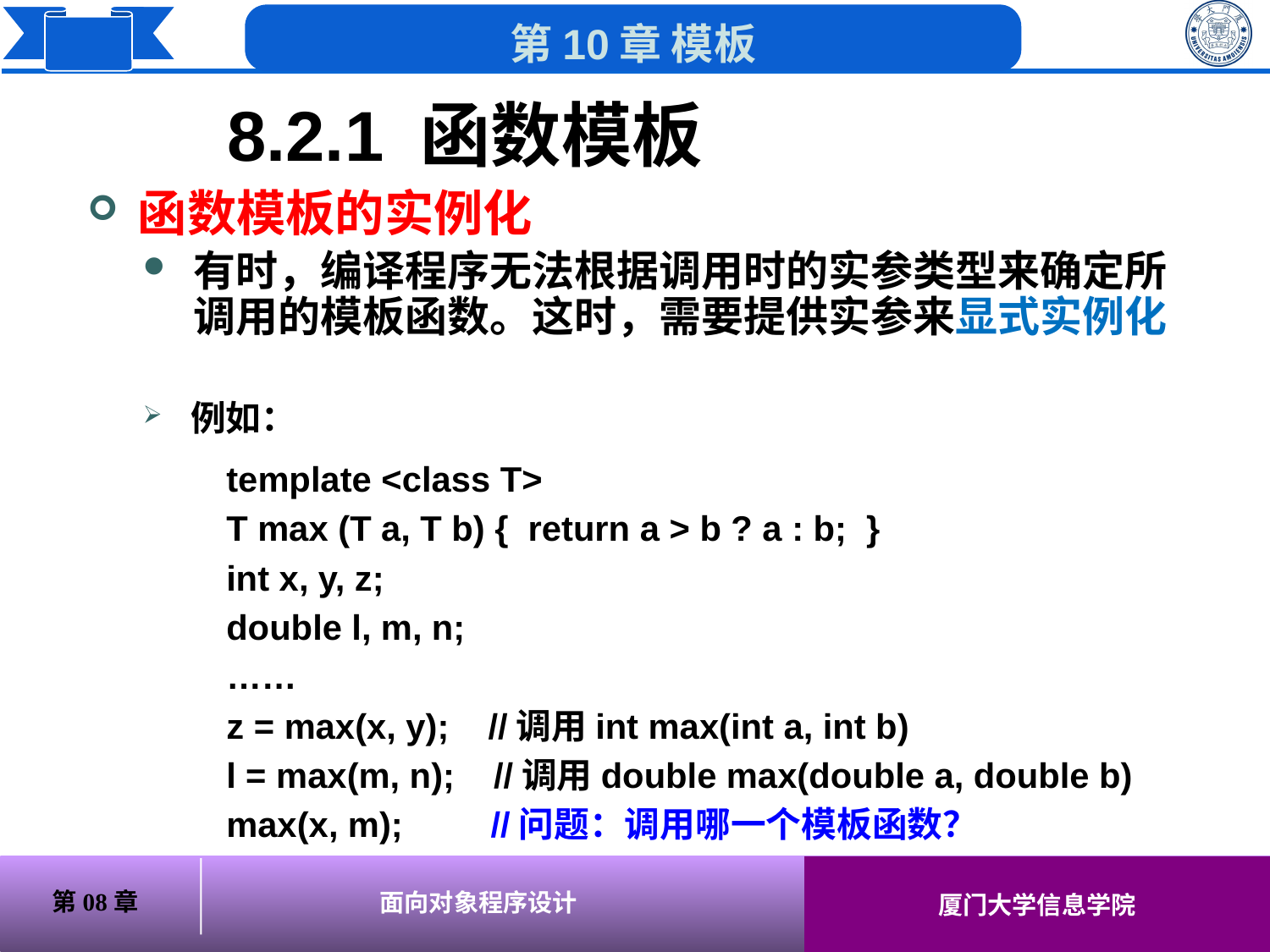

8.2.1 函数模板
函数模板的实例化
有时，编译程序无法根据调用时的实参类型来确定所调用的模板函数。这时，需要提供实参来显式实例化

例如：
template <class T>
T max (T a, T b) {  return a > b ? a : b;  }
int x, y, z;
double l, m, n;
……
z = max(x, y);    //调用int max(int a, int b)
l = max(m, n);    //调用double max(double a, double b)
max(x, m);         //问题：调用哪一个模板函数？
17